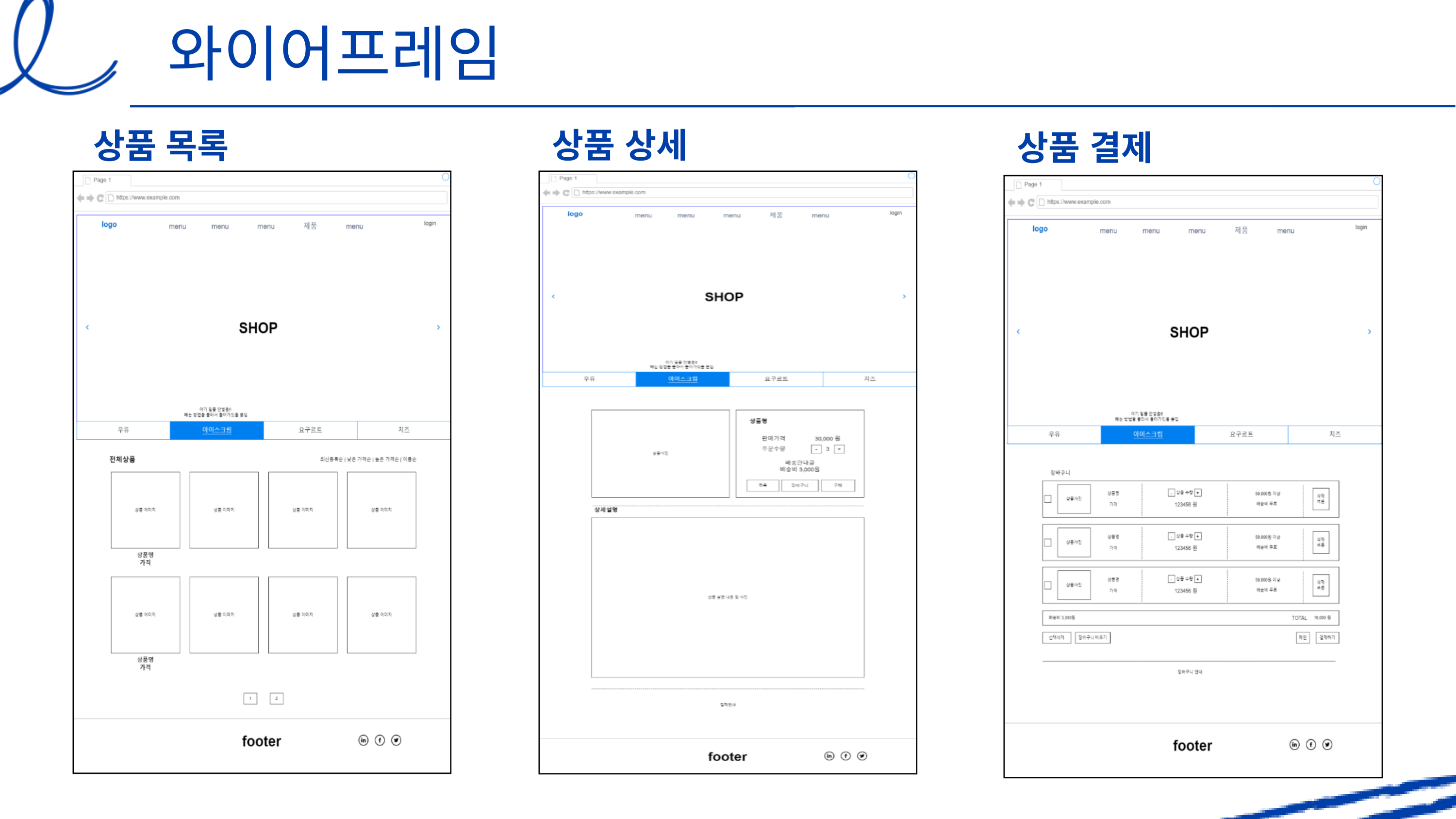

와이어프레임
상품 상세

상품 목록

상품 결제